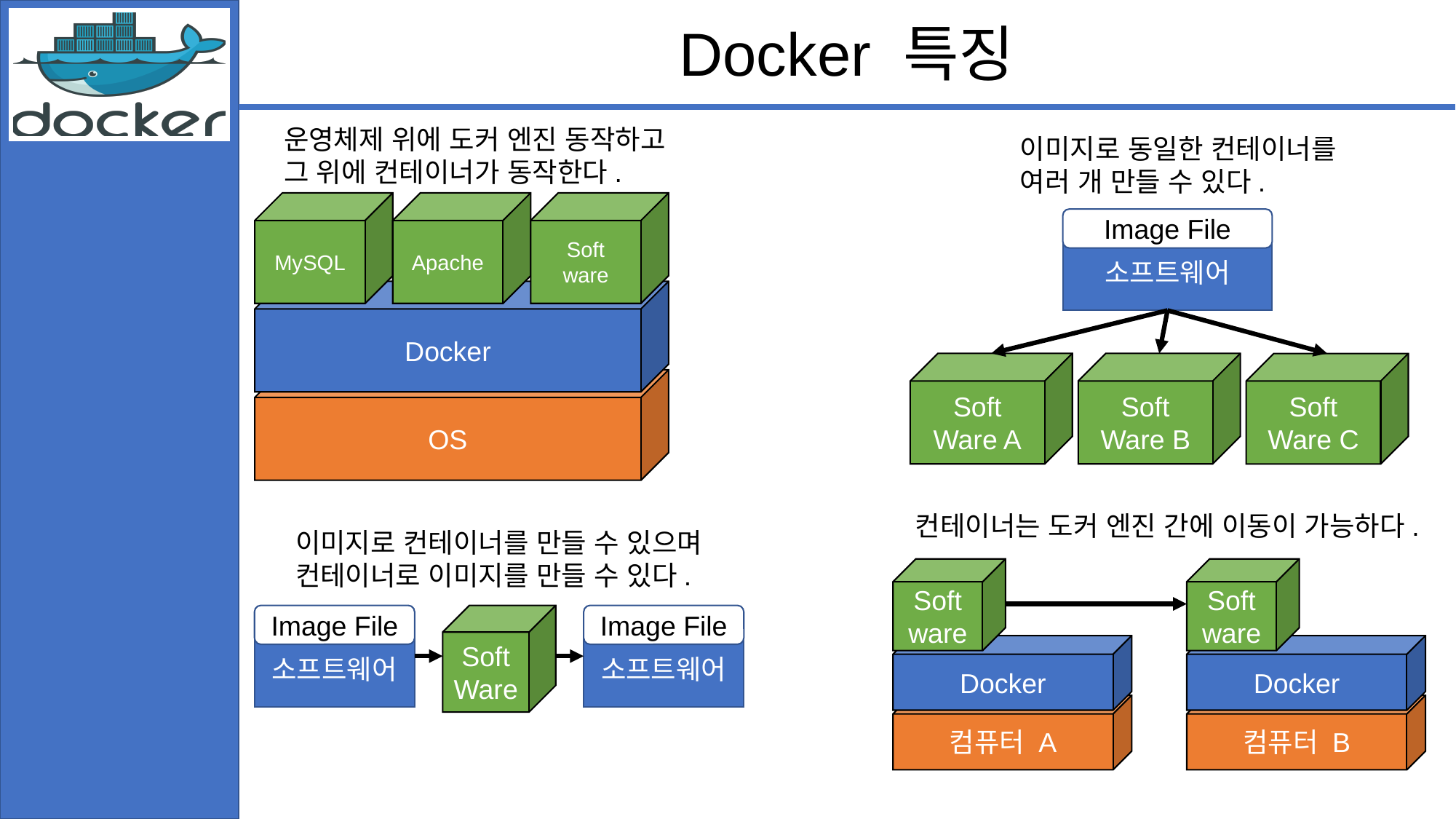

Docker 특징
운영체제 위에 도커 엔진 동작하고
그 위에 컨테이너가 동작한다.
이미지로 동일한 컨테이너를
여러 개 만들 수 있다.
MySQL
Apache
Soft
ware
Docker
OS
Image File
소프트웨어
Soft
Ware B
Soft
Ware A
Soft
Ware C
컨테이너는 도커 엔진 간에 이동이 가능하다.
이미지로 컨테이너를 만들 수 있으며
컨테이너로 이미지를 만들 수 있다.
Soft
ware
Docker
컴퓨터 B
Soft
ware
Docker
컴퓨터 A
Image File
소프트웨어
Soft
Ware
Image File
소프트웨어